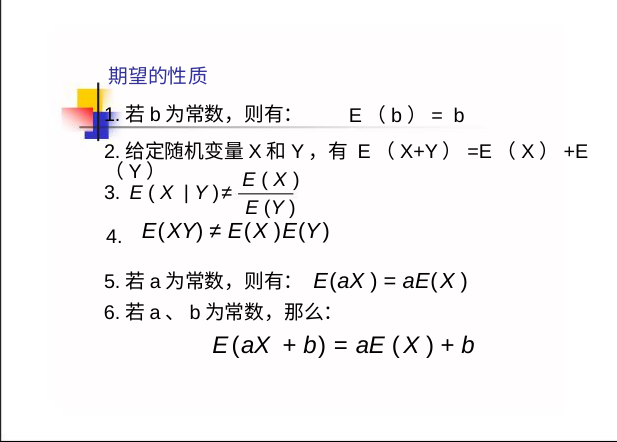

期望的性质
E（b）= b
1.若b为常数，则有：
2.给定随机变量X和Y，有 E（X+Y）=E（X）+E（Y）
E ( X )
≠
3. E ( X | Y )
E (Y )
E(XY) ≠ E(X )E(Y)
4.
5.若a为常数，则有： E(aX ) = aE(X )
6.若a、b为常数，那么：
E(aX + b) = aE (X ) + b